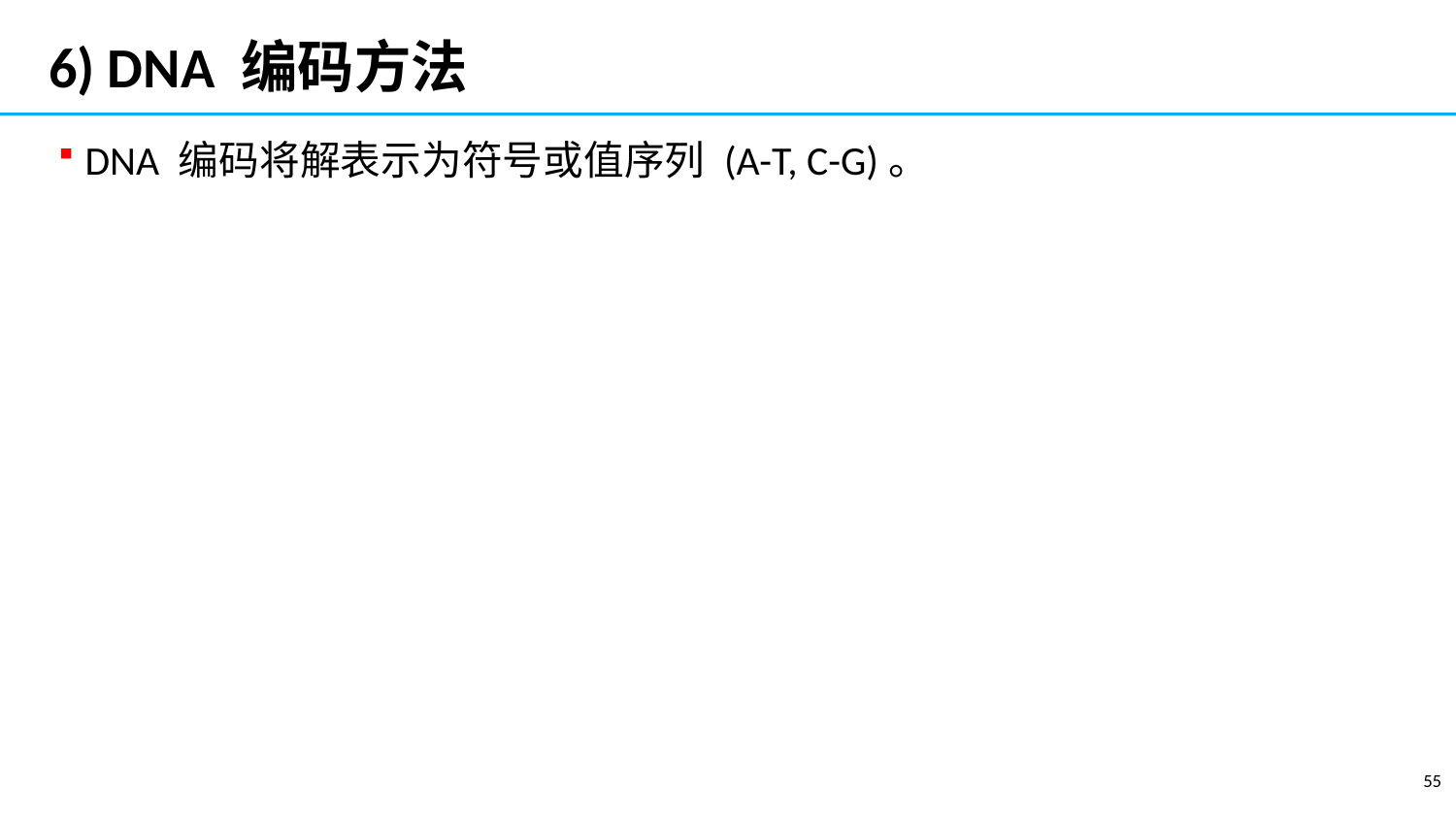

# 6) DNA 编码方法

DNA 编码将解表示为符号或值序列 (A-T, C-G)。

55